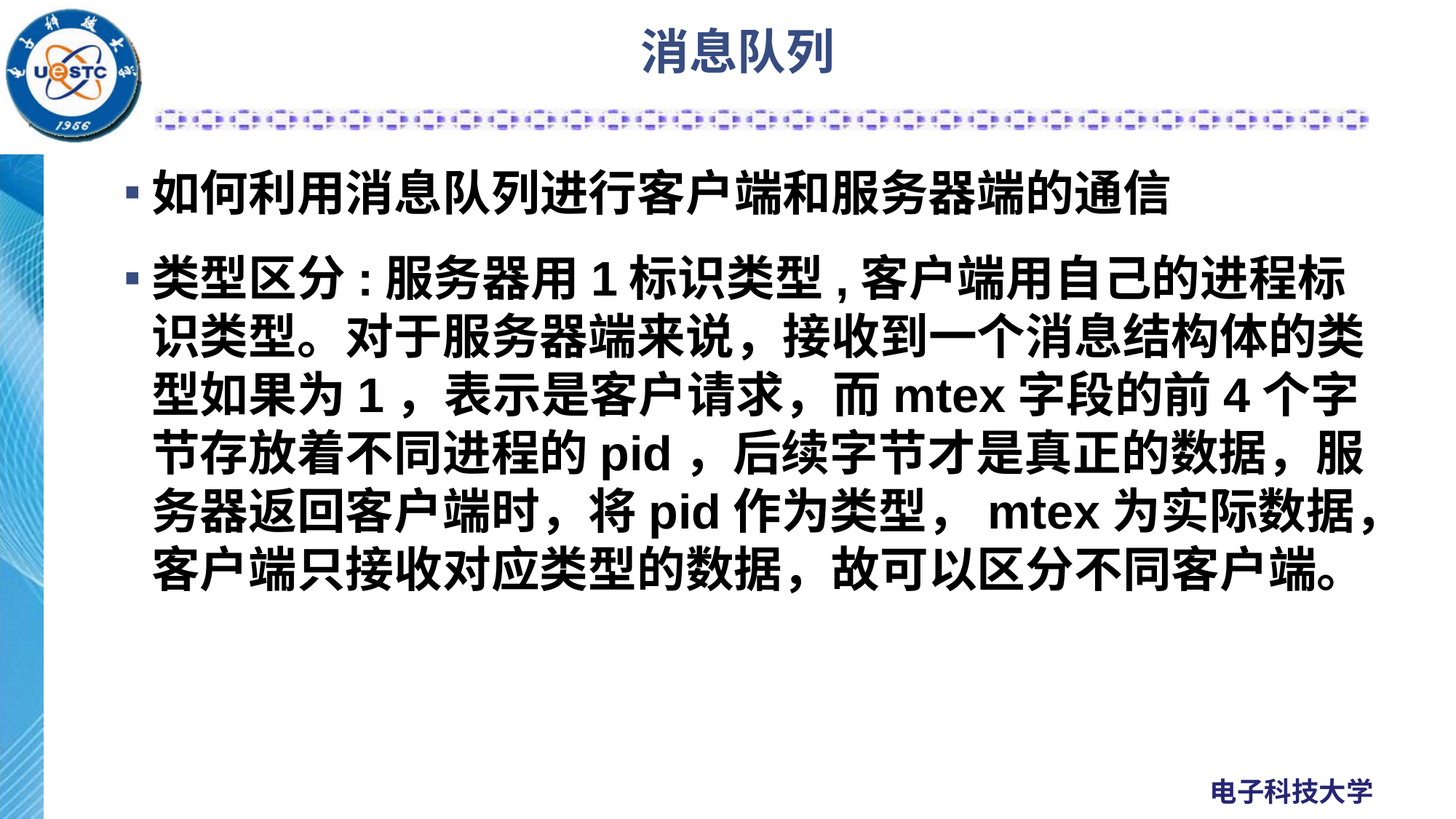

# 消息队列
如何利用消息队列进行客户端和服务器端的通信
类型区分:服务器用1标识类型,客户端用自己的进程标识类型。对于服务器端来说，接收到一个消息结构体的类型如果为1，表示是客户请求，而mtex字段的前4个字节存放着不同进程的pid，后续字节才是真正的数据，服务器返回客户端时，将pid作为类型，mtex为实际数据，客户端只接收对应类型的数据，故可以区分不同客户端。